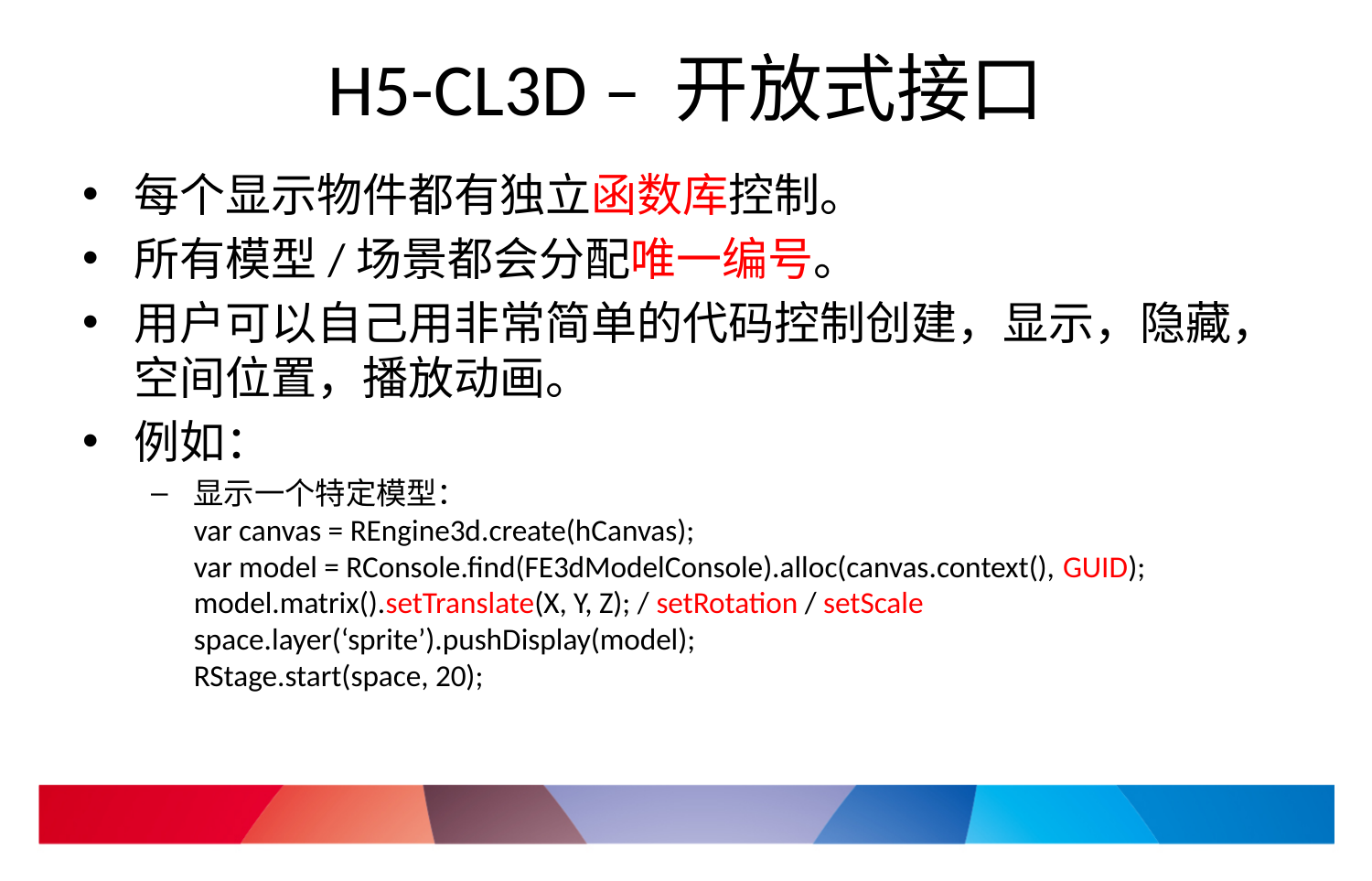

# H5-CL3D – 开放式接口
每个显示物件都有独立函数库控制。
所有模型/场景都会分配唯一编号。
用户可以自己用非常简单的代码控制创建，显示，隐藏，空间位置，播放动画。
例如：
显示一个特定模型：
var canvas = REngine3d.create(hCanvas);
var model = RConsole.find(FE3dModelConsole).alloc(canvas.context(), GUID);
model.matrix().setTranslate(X, Y, Z); / setRotation / setScale
space.layer(‘sprite’).pushDisplay(model);
RStage.start(space, 20);